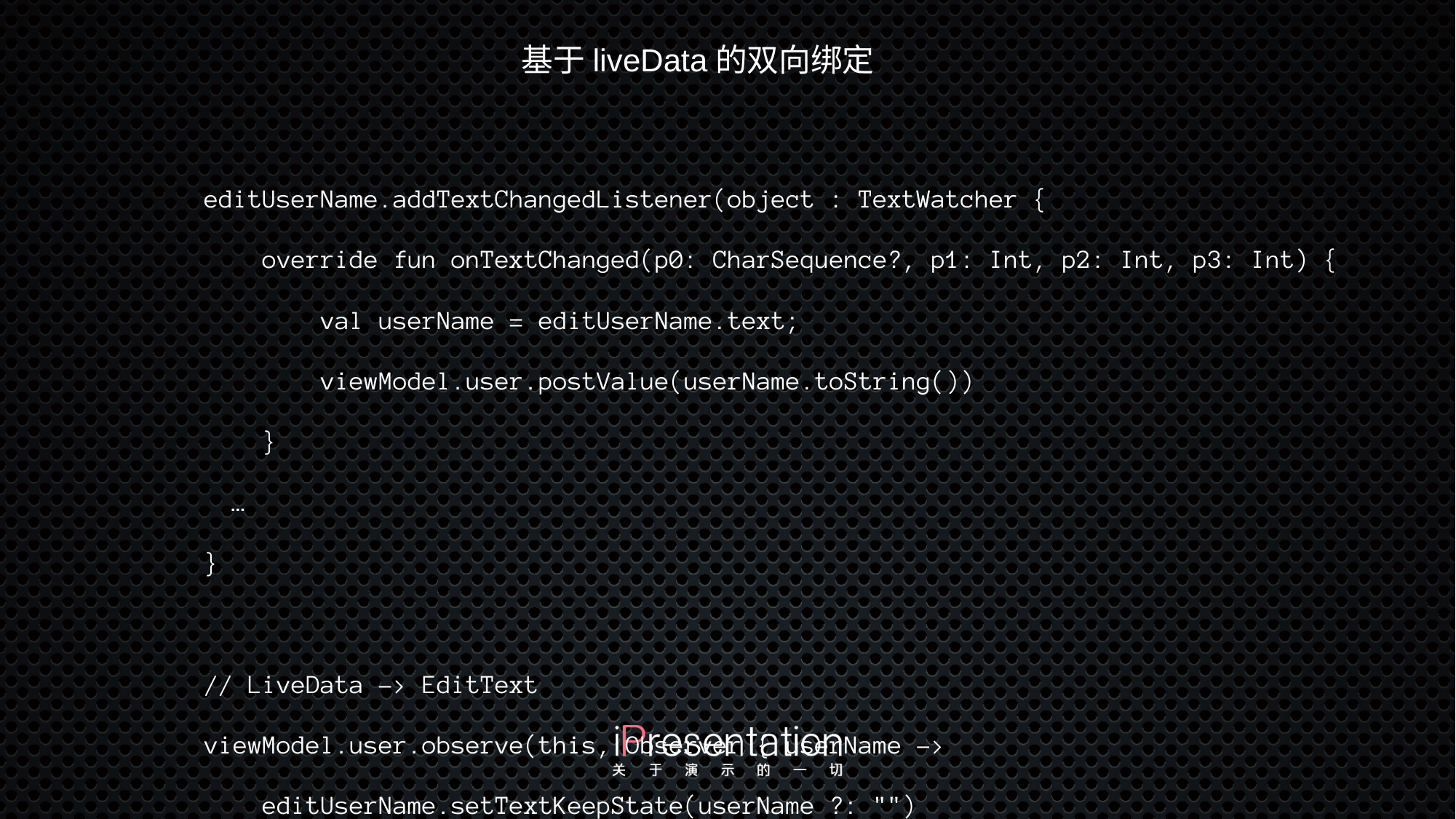

基于liveData的双向绑定
editUserName.addTextChangedListener(object : TextWatcher {
    override fun onTextChanged(p0: CharSequence?, p1: Int, p2: Int, p3: Int) {
        val userName = editUserName.text;
        viewModel.user.postValue(userName.toString())
    }
…
}

// LiveData -> EditText
viewModel.user.observe(this, Observer { userName ->
    editUserName.setTextKeepState(userName ?: "")
})